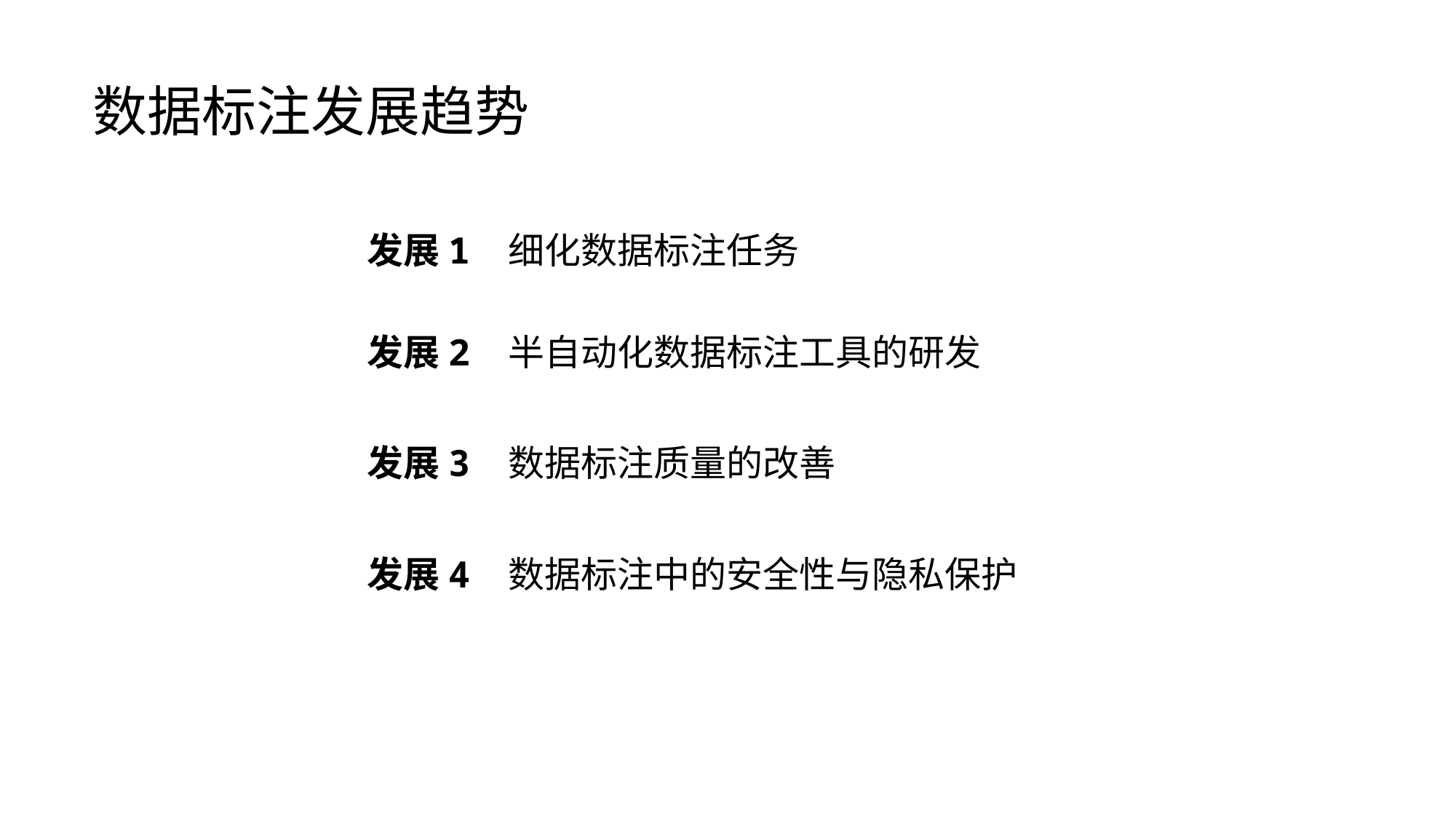

# 数据标注发展趋势
发展1
细化数据标注任务
发展2
半自动化数据标注工具的研发
发展3
数据标注质量的改善
发展4
数据标注中的安全性与隐私保护